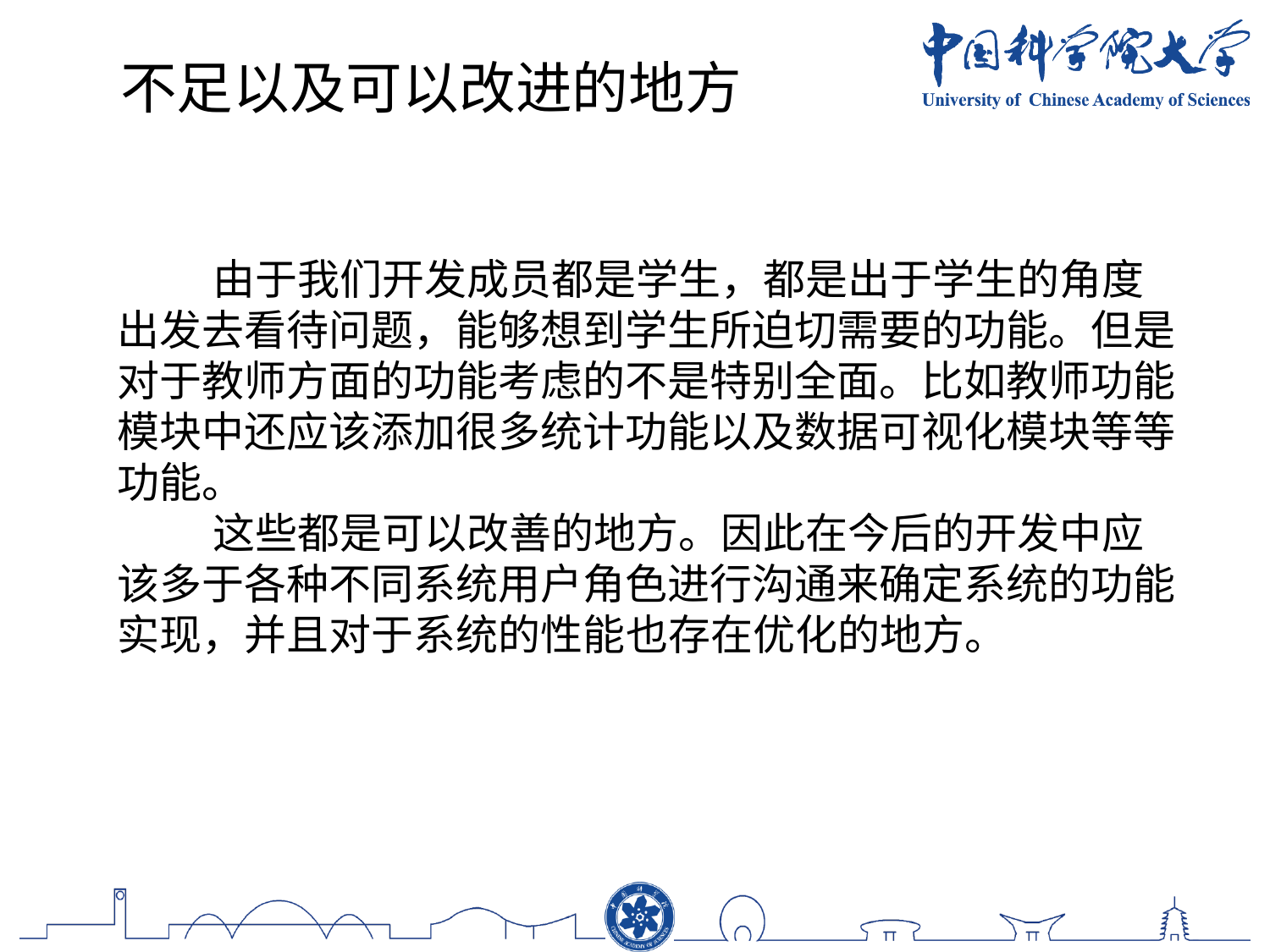

不足以及可以改进的地方
         由于我们开发成员都是学生，都是出于学生的角度出发去看待问题，能够想到学生所迫切需要的功能。但是对于教师方面的功能考虑的不是特别全面。比如教师功能模块中还应该添加很多统计功能以及数据可视化模块等等功能。
         这些都是可以改善的地方。因此在今后的开发中应该多于各种不同系统用户角色进行沟通来确定系统的功能实现，并且对于系统的性能也存在优化的地方。